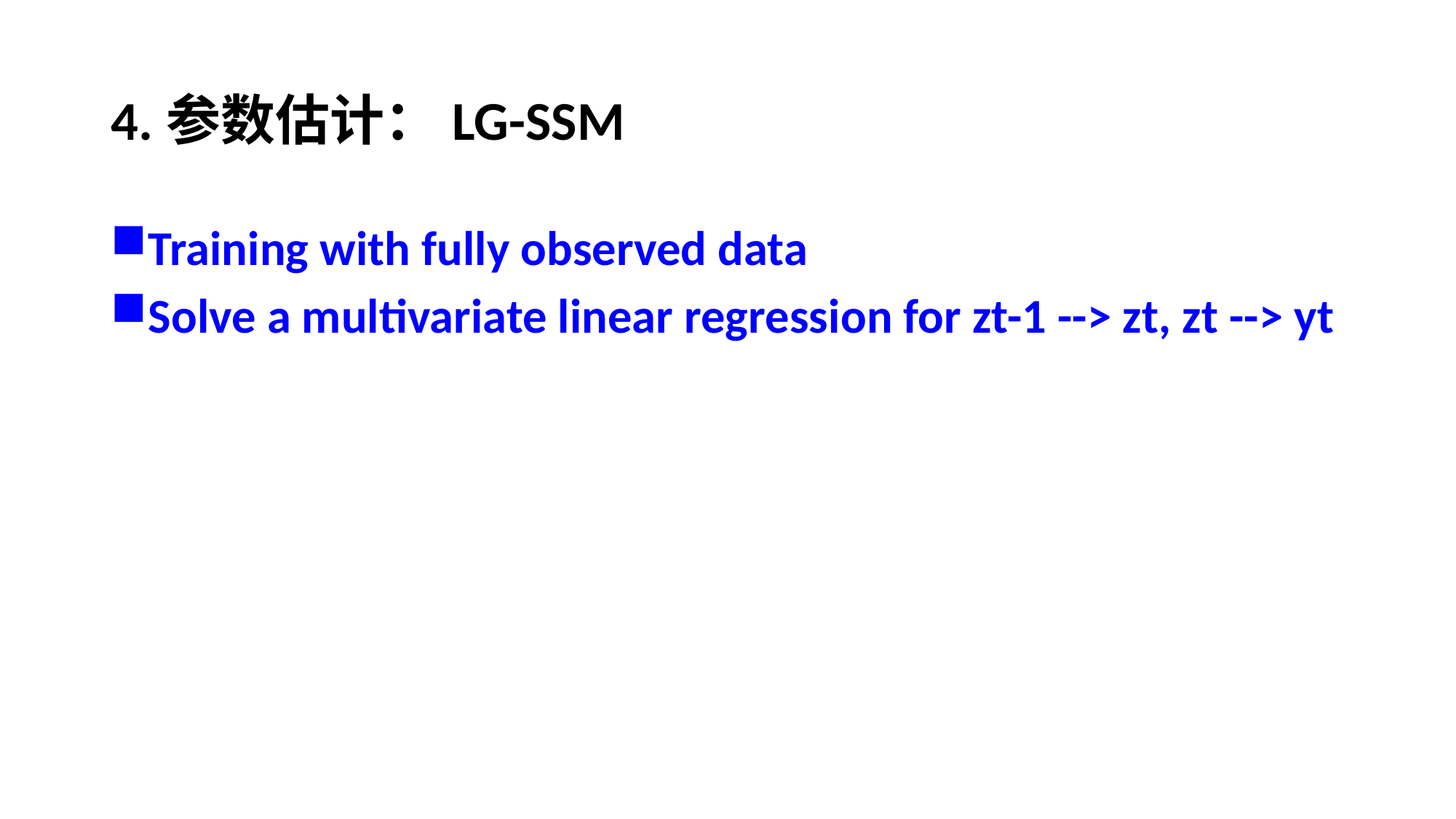

# 4.参数估计：LG-SSM
Training with fully observed data
Solve a multivariate linear regression for zt-1 --> zt, zt --> yt